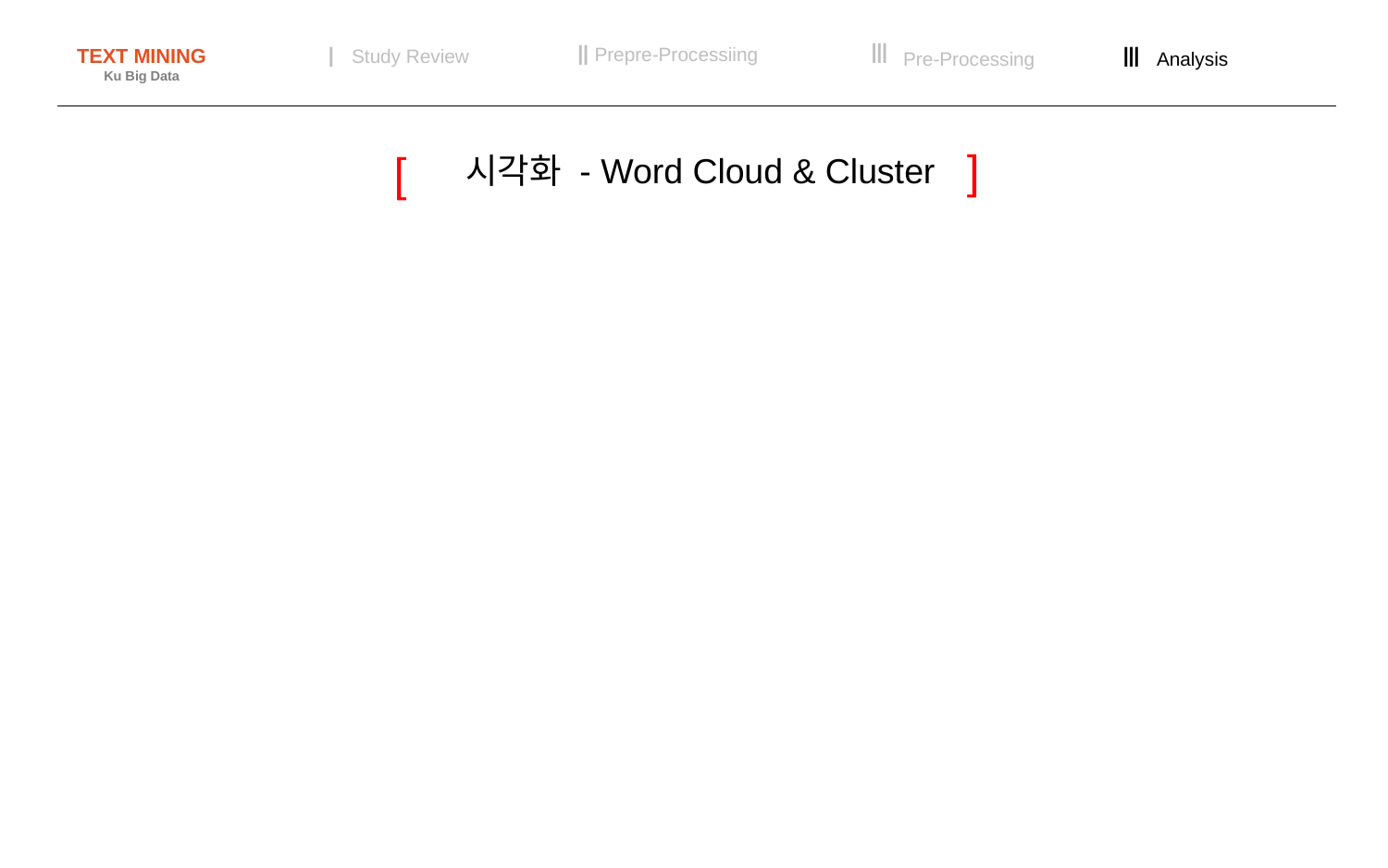

Ⅲ
Pre-Processing
Ⅱ
Prepre-Processiing
Ⅰ
Study Review
Ⅲ
Analysis
TEXT MINING
Ku Big Data
]
시각화 - Word Cloud & Cluster
[